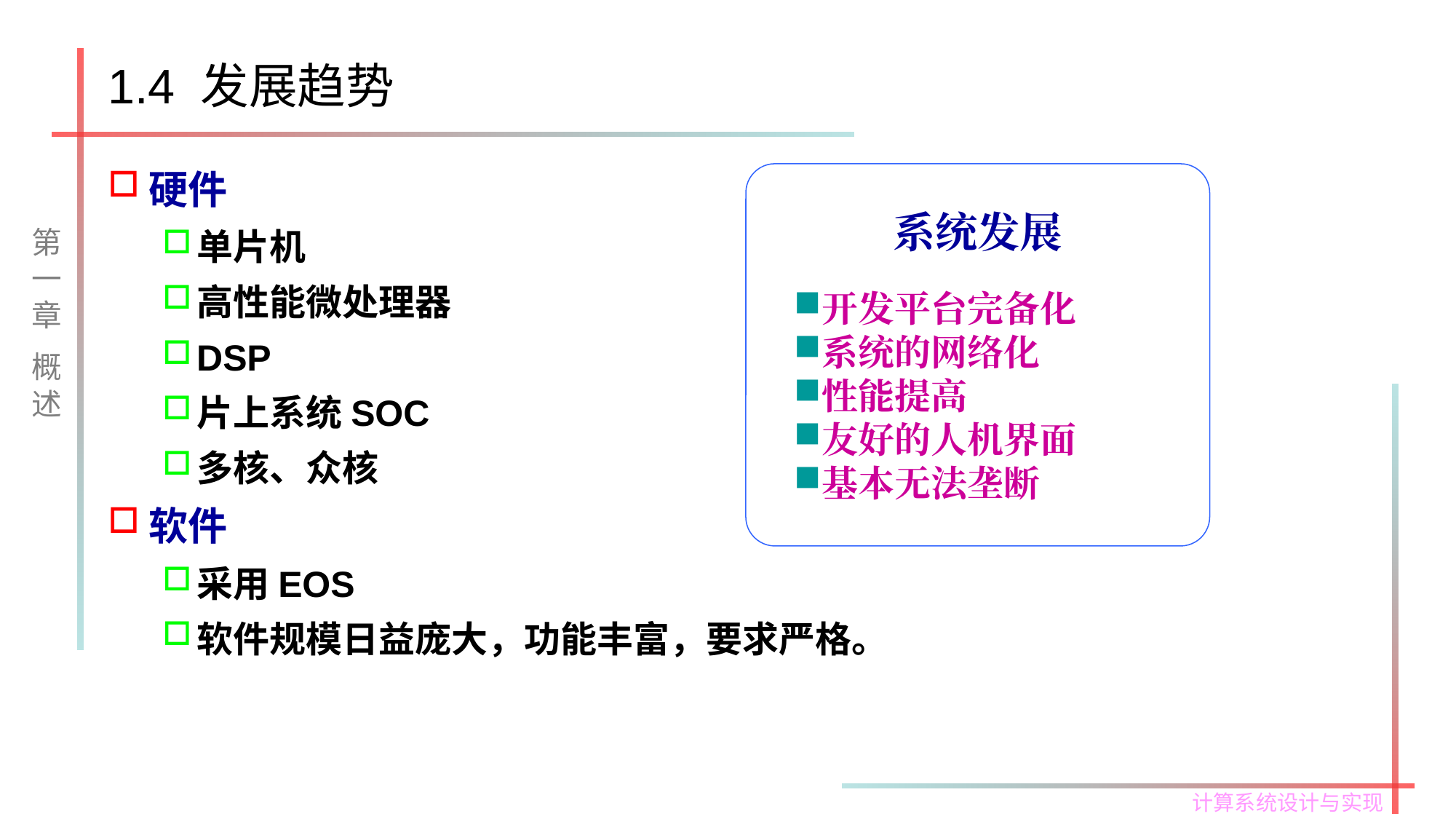

# 1.4 发展趋势
硬件
单片机
高性能微处理器
DSP
片上系统SOC
多核、众核
软件
采用EOS
软件规模日益庞大，功能丰富，要求严格。
系统发展

开发平台完备化
系统的网络化
性能提高
友好的人机界面
基本无法垄断
第一章
概述